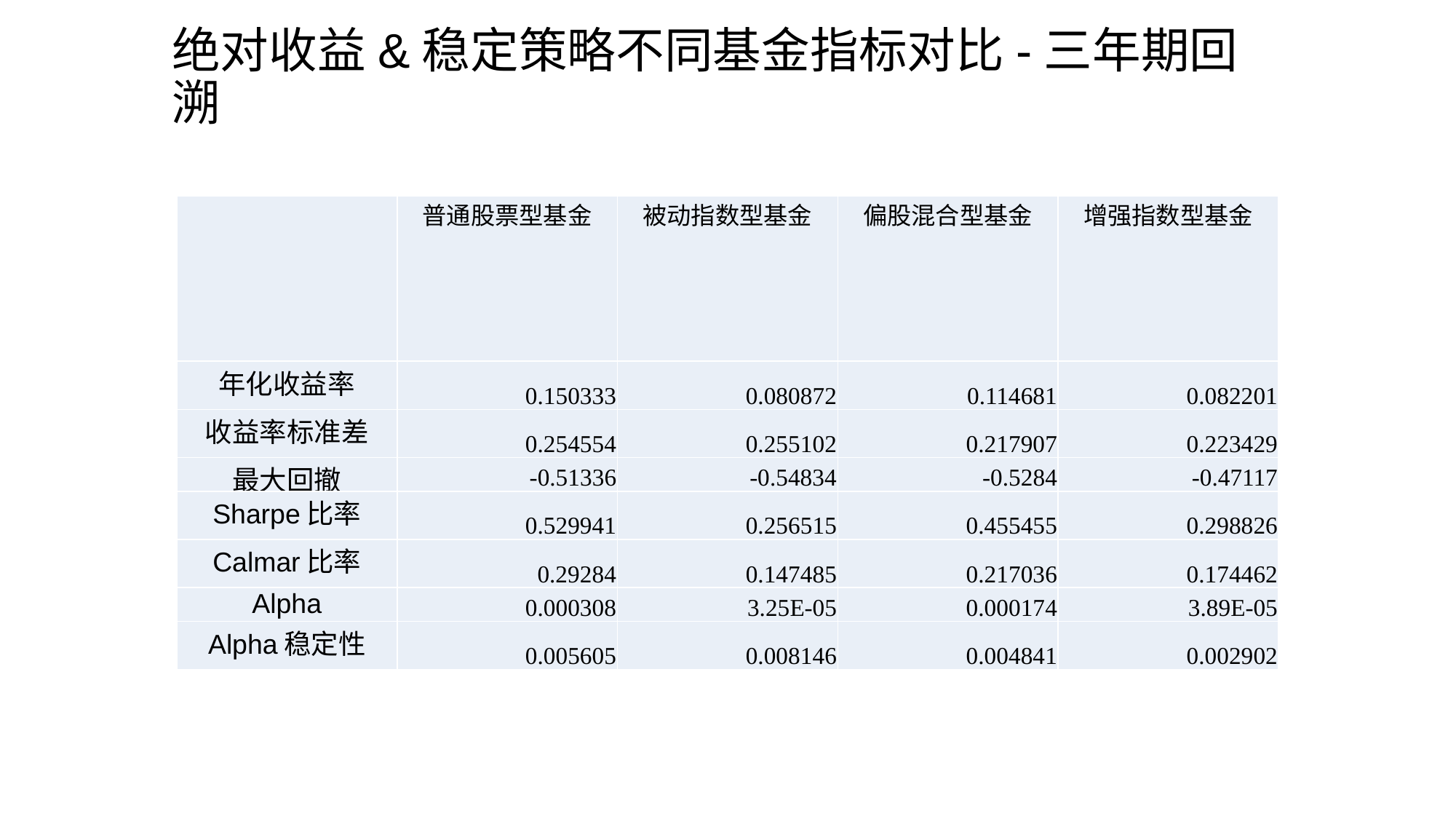

# 绝对收益&稳定策略不同基金指标对比-三年期回溯
|  | 普通股票型基金 | 被动指数型基金 | 偏股混合型基金 | 增强指数型基金 |
| --- | --- | --- | --- | --- |
| 年化收益率 | 0.150333 | 0.080872 | 0.114681 | 0.082201 |
| 收益率标准差 | 0.254554 | 0.255102 | 0.217907 | 0.223429 |
| 最大回撤 | -0.51336 | -0.54834 | -0.5284 | -0.47117 |
| Sharpe比率 | 0.529941 | 0.256515 | 0.455455 | 0.298826 |
| Calmar比率 | 0.29284 | 0.147485 | 0.217036 | 0.174462 |
| Alpha | 0.000308 | 3.25E-05 | 0.000174 | 3.89E-05 |
| Alpha稳定性 | 0.005605 | 0.008146 | 0.004841 | 0.002902 |